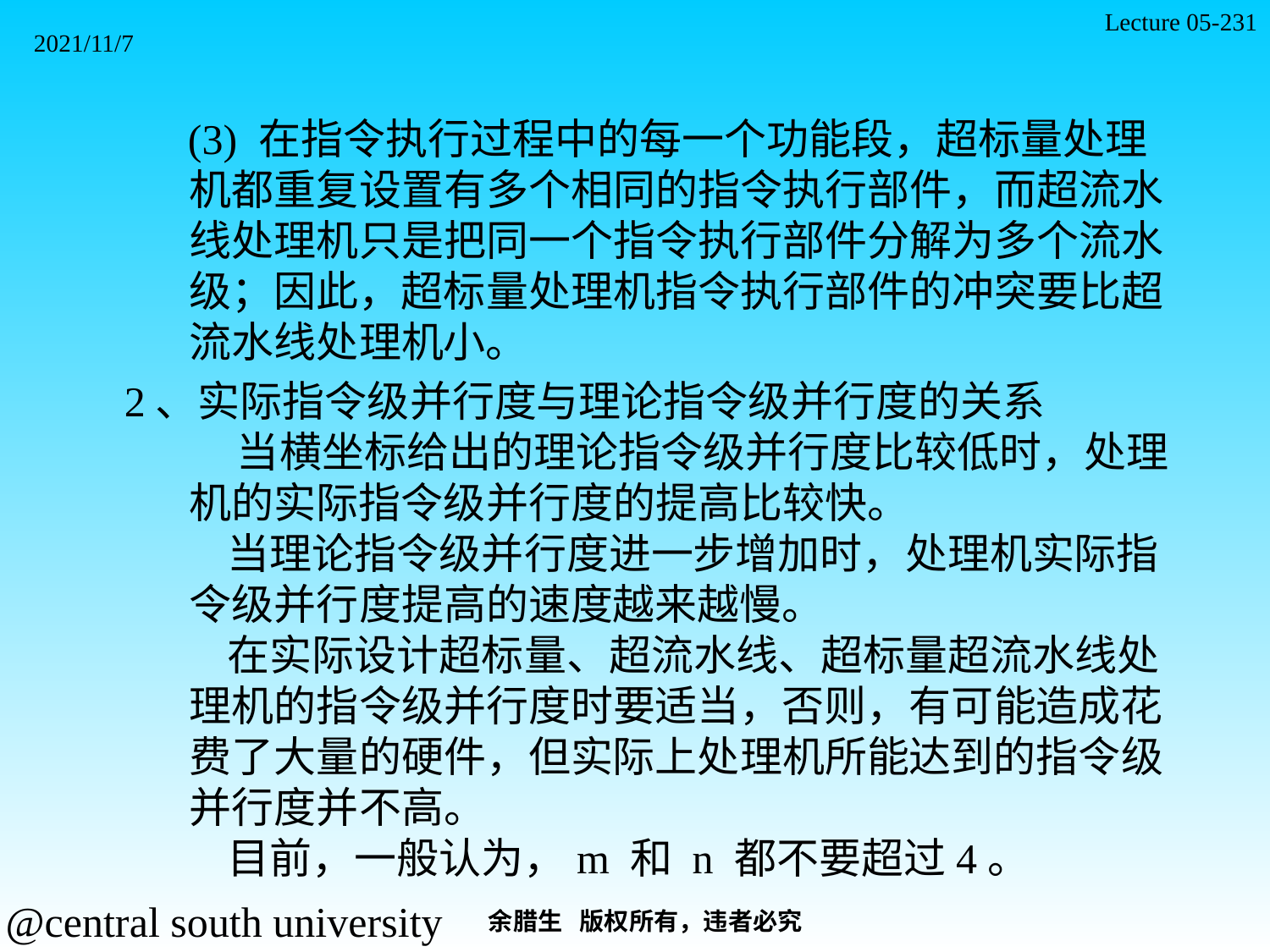

Lecture 05-231
2021/11/7
      (3) 在指令执行过程中的每一个功能段，超标量处理机都重复设置有多个相同的指令执行部件，而超流水线处理机只是把同一个指令执行部件分解为多个流水级；因此，超标量处理机指令执行部件的冲突要比超流水线处理机小。
2、实际指令级并行度与理论指令级并行度的关系
     当横坐标给出的理论指令级并行度比较低时，处理机的实际指令级并行度的提高比较快。
    当理论指令级并行度进一步增加时，处理机实际指令级并行度提高的速度越来越慢。
    在实际设计超标量、超流水线、超标量超流水线处理机的指令级并行度时要适当，否则，有可能造成花费了大量的硬件，但实际上处理机所能达到的指令级并行度并不高。
    目前，一般认为，m 和 n 都不要超过4。
余腊生   版权所有，违者必究